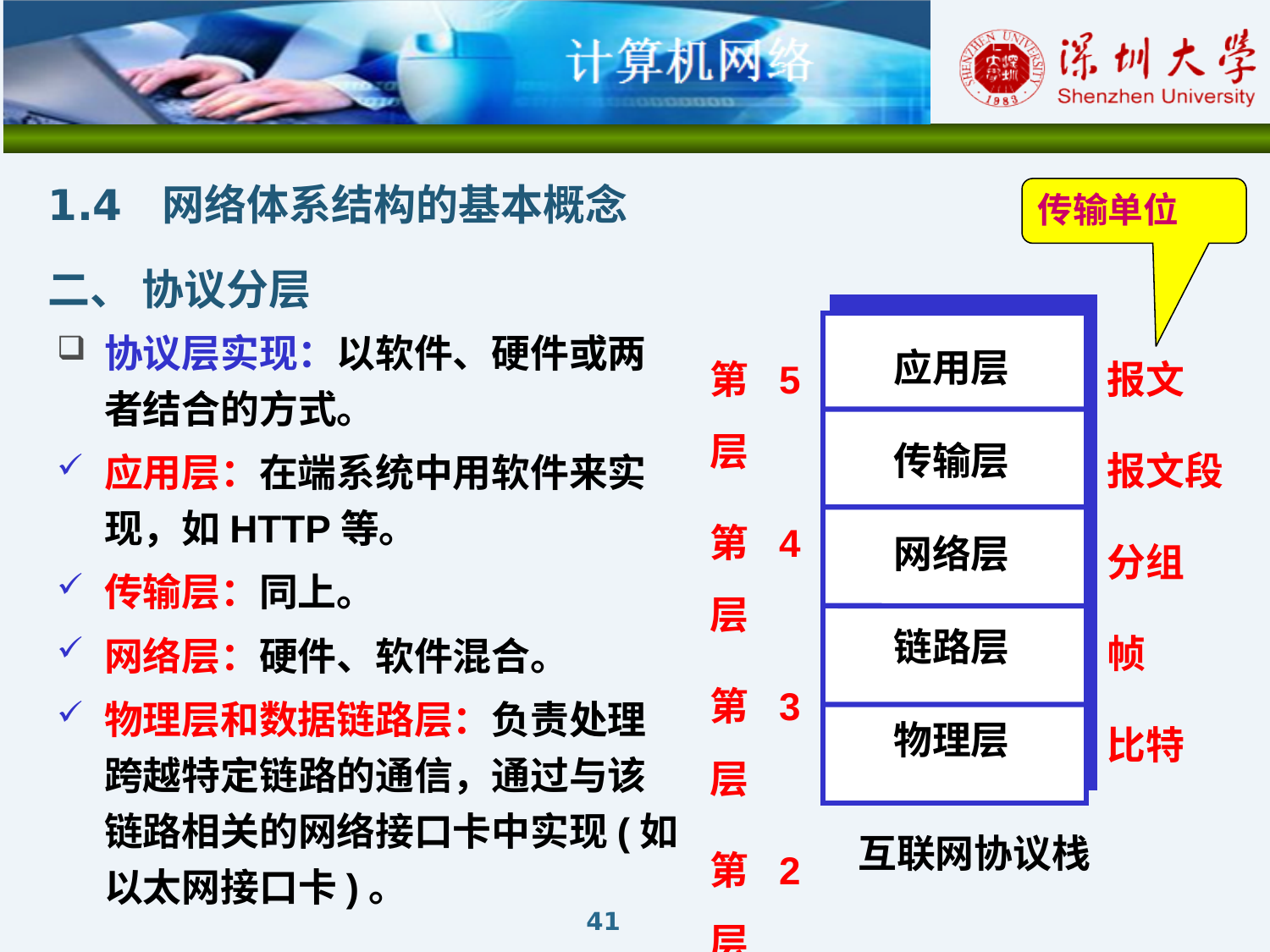

1.4  网络体系结构的基本概念
二、 协议分层

传输单位

应用层

传输层

网络层

链路层

物理层

协议层实现：以软件、硬件或两者结合的方式。
应用层：在端系统中用软件来实现，如HTTP等。
传输层：同上。
网络层：硬件、软件混合。
物理层和数据链路层：负责处理跨越特定链路的通信，通过与该链路相关的网络接口卡中实现(如以太网接口卡)。
第5层
第4层
第3层
第2层
第1层
报文
报文段
分组
帧
比特
互联网协议栈
41